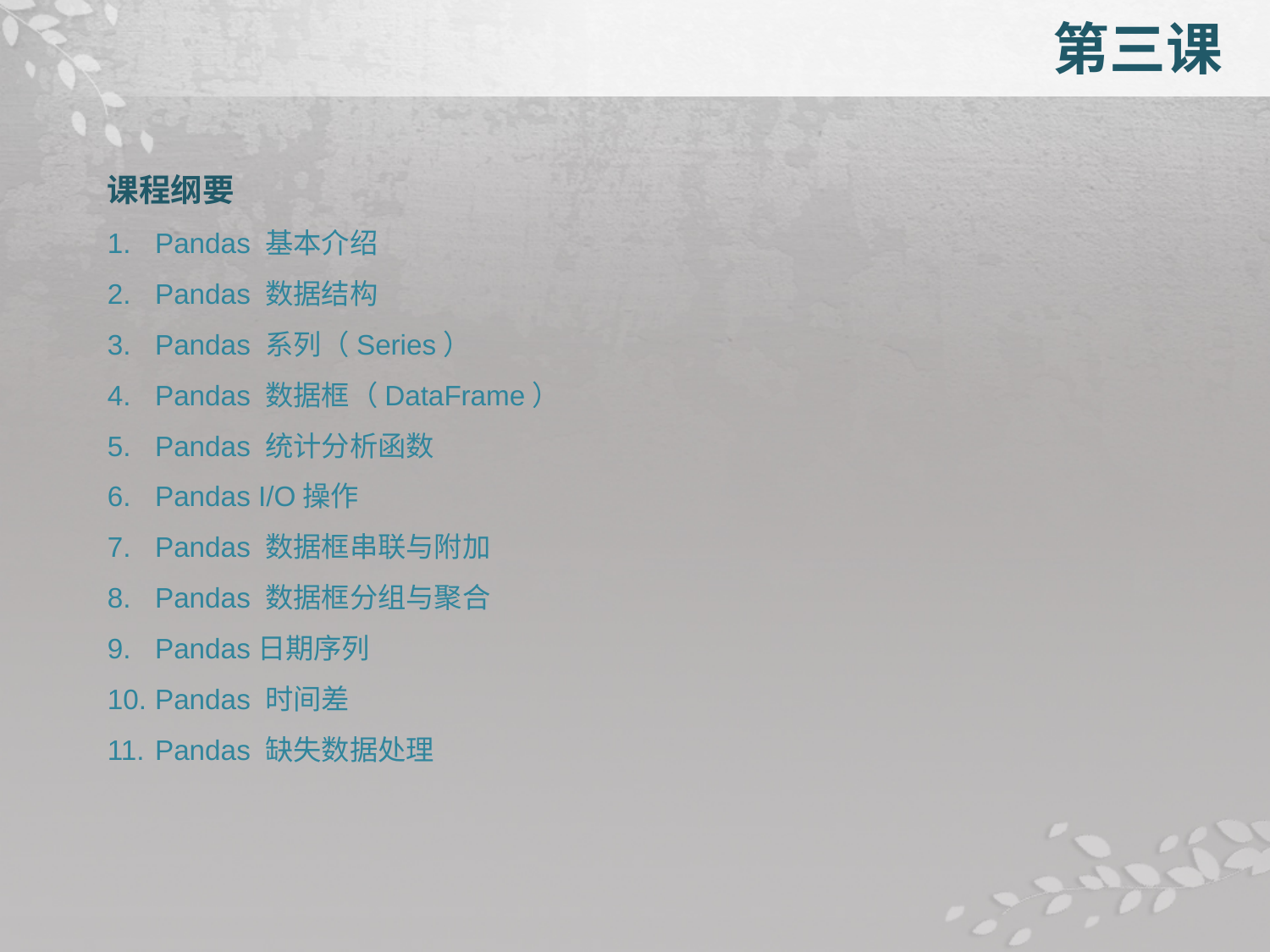

第三课
课程纲要
Pandas 基本介绍
Pandas 数据结构
Pandas 系列（Series）
Pandas 数据框（DataFrame）
Pandas 统计分析函数
Pandas I/O操作
Pandas 数据框串联与附加
Pandas 数据框分组与聚合
Pandas日期序列
Pandas 时间差
Pandas 缺失数据处理